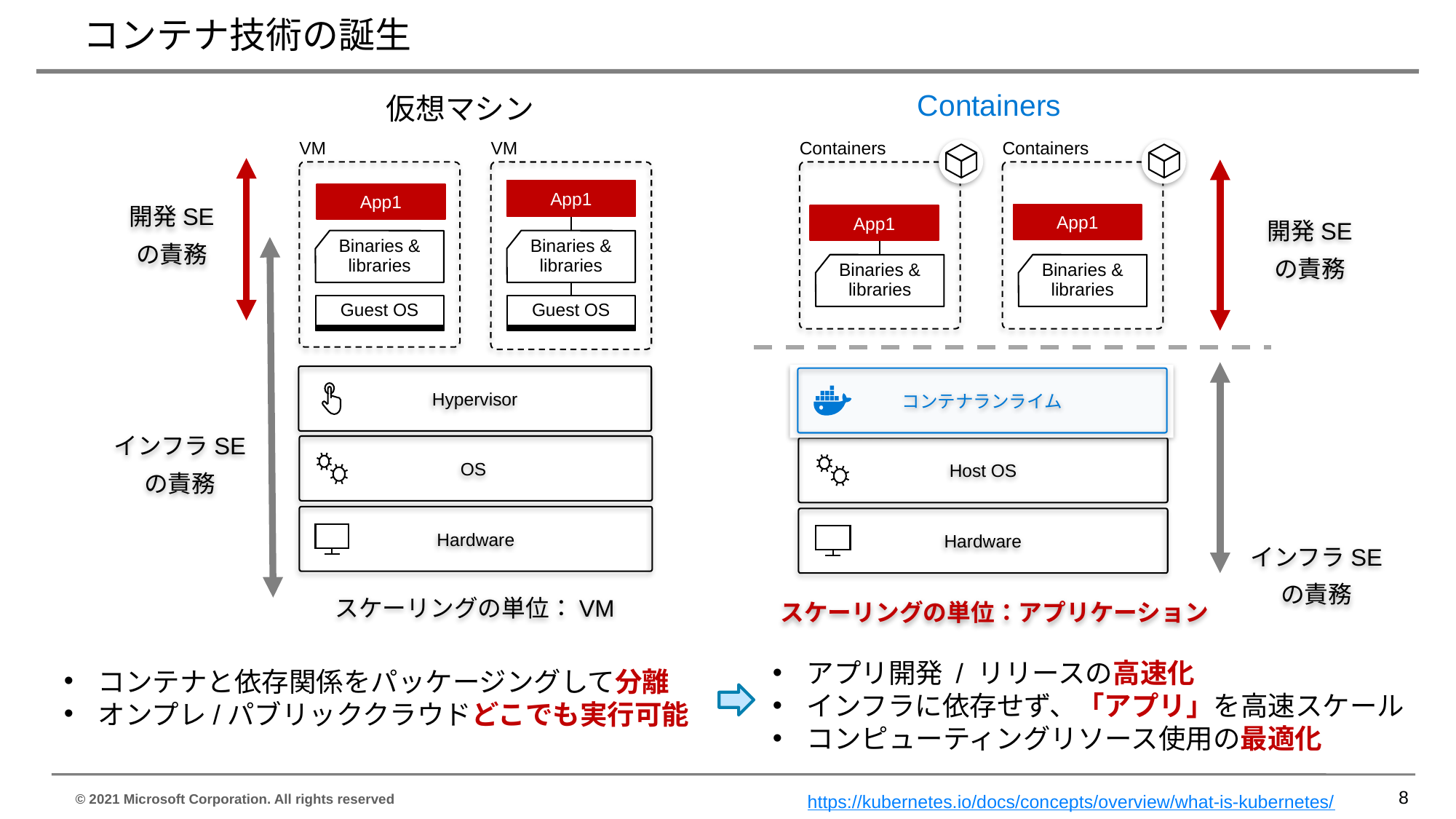

# コンテナ技術の誕生
Containers
仮想マシン
Containers
Containers

App1
App1

Binaries & libraries

Binaries & libraries

Hypervisor

コンテナランライム

Host OS

Hardware

VM
VM

App1

App1

Binaries & libraries

Binaries & libraries

Guest OS

Guest OS
Hypervisor

OS

Hardware

開発SE
の責務
開発SE
の責務
インフラSE
の責務
インフラSE
の責務
スケーリングの単位：VM
スケーリングの単位：アプリケーション
アプリ開発 / リリースの高速化
インフラに依存せず、「アプリ」を高速スケール
コンピューティングリソース使用の最適化
コンテナと依存関係をパッケージングして分離
オンプレ/パブリッククラウドどこでも実行可能

8
https://kubernetes.io/docs/concepts/overview/what-is-kubernetes/